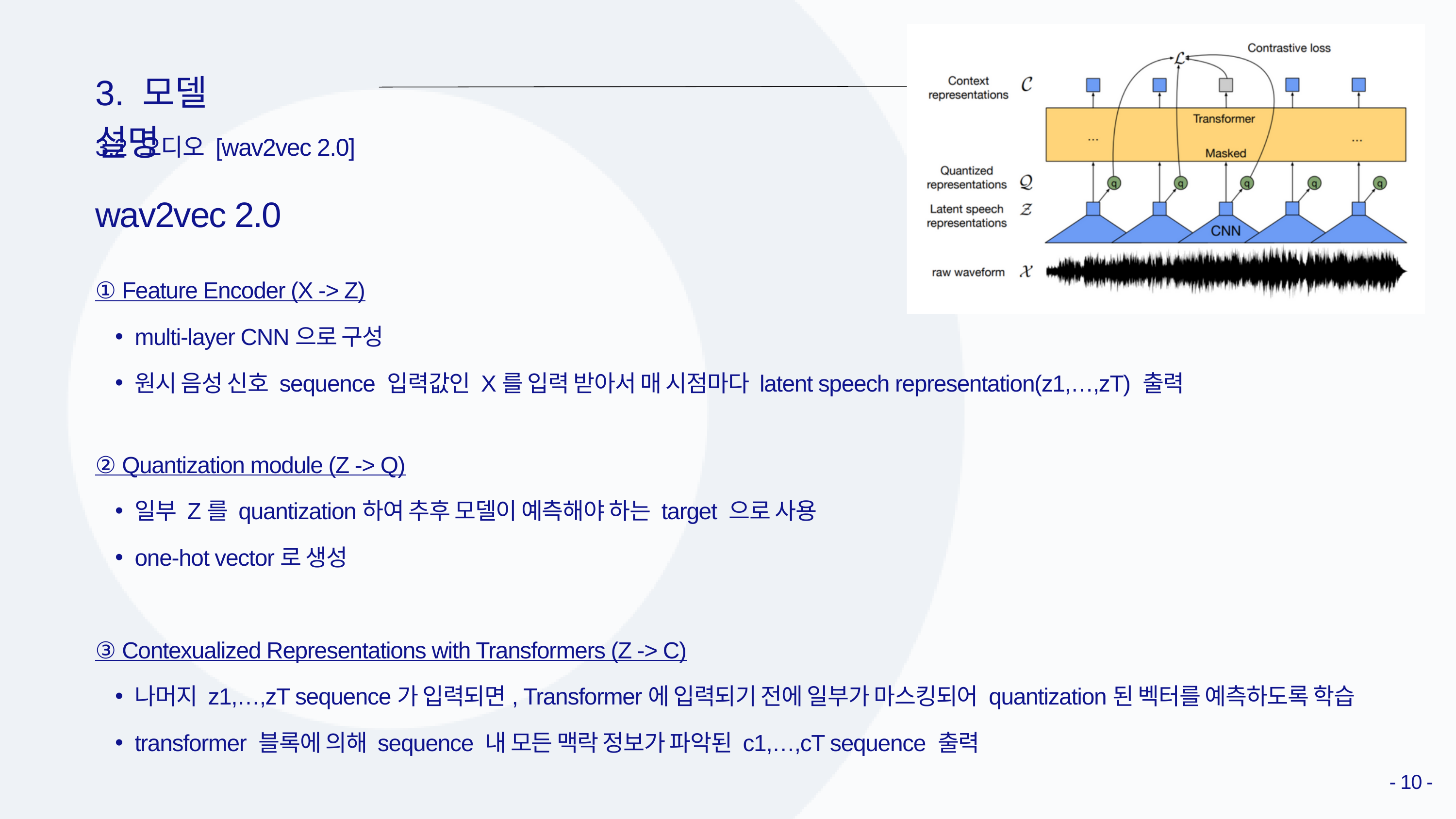

3. 모델 설명

3.2 오디오 [wav2vec 2.0]
wav2vec 2.0
① Feature Encoder (X -> Z)
multi-layer CNN으로 구성
원시 음성 신호 sequence 입력값인 X를 입력 받아서 매 시점마다 latent speech representation(z1,…,zT) 출력

② Quantization module (Z -> Q)
일부 Z를 quantization하여 추후 모델이 예측해야 하는 target 으로 사용
one-hot vector로 생성

③ Contexualized Representations with Transformers (Z -> C)
나머지 z1,…,zT sequence가 입력되면, Transformer에 입력되기 전에 일부가 마스킹되어 quantization된 벡터를 예측하도록 학습
transformer 블록에 의해 sequence 내 모든 맥락 정보가 파악된 c1,…,cT sequence 출력

- 10 -